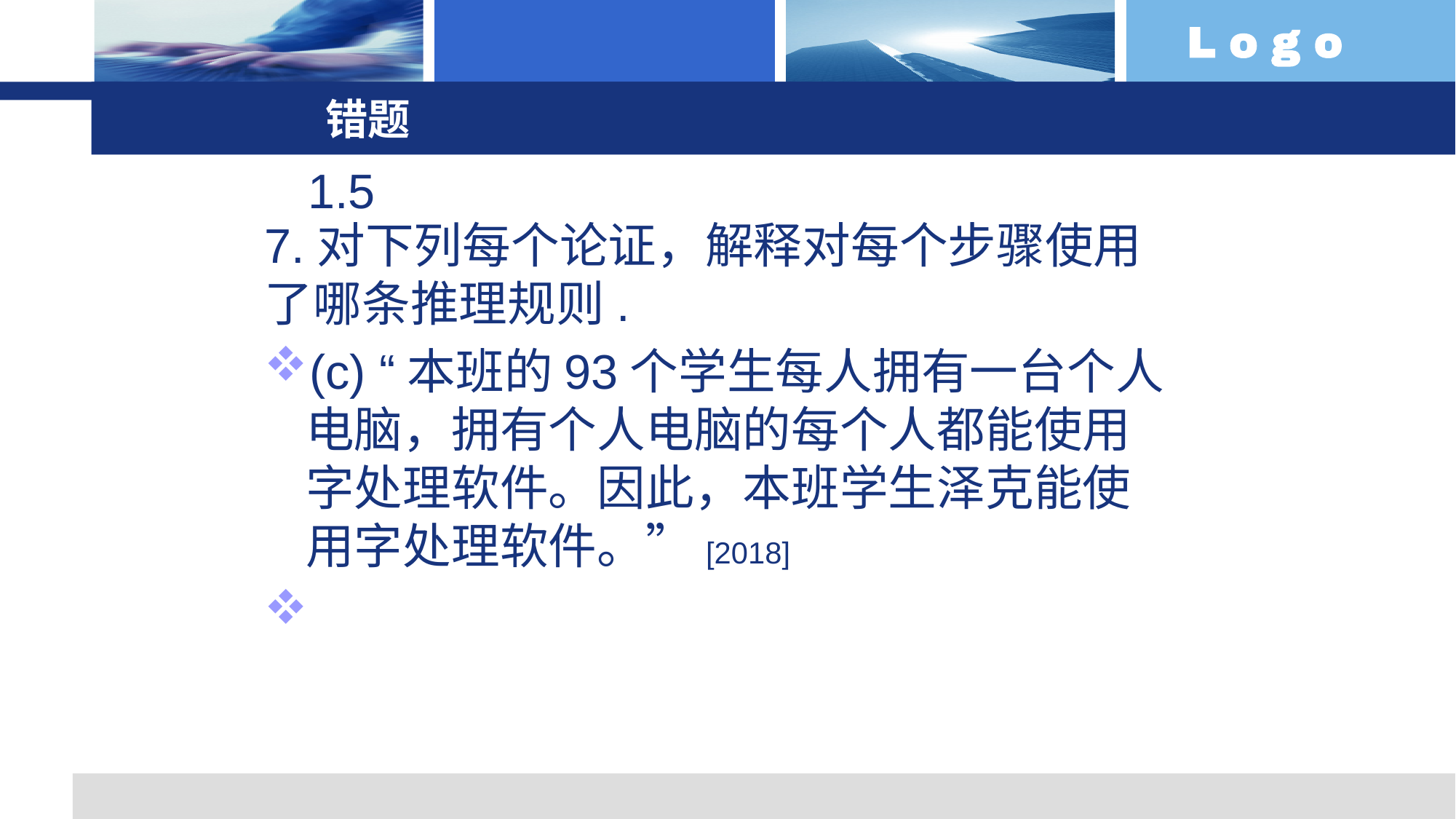

错题
1.5
7.对下列每个论证，解释对每个步骤使用了哪条推理规则.
(c) “本班的93个学生每人拥有一台个人电脑，拥有个人电脑的每个人都能使用字处理软件。因此，本班学生泽克能使用字处理软件。”[2018]

18